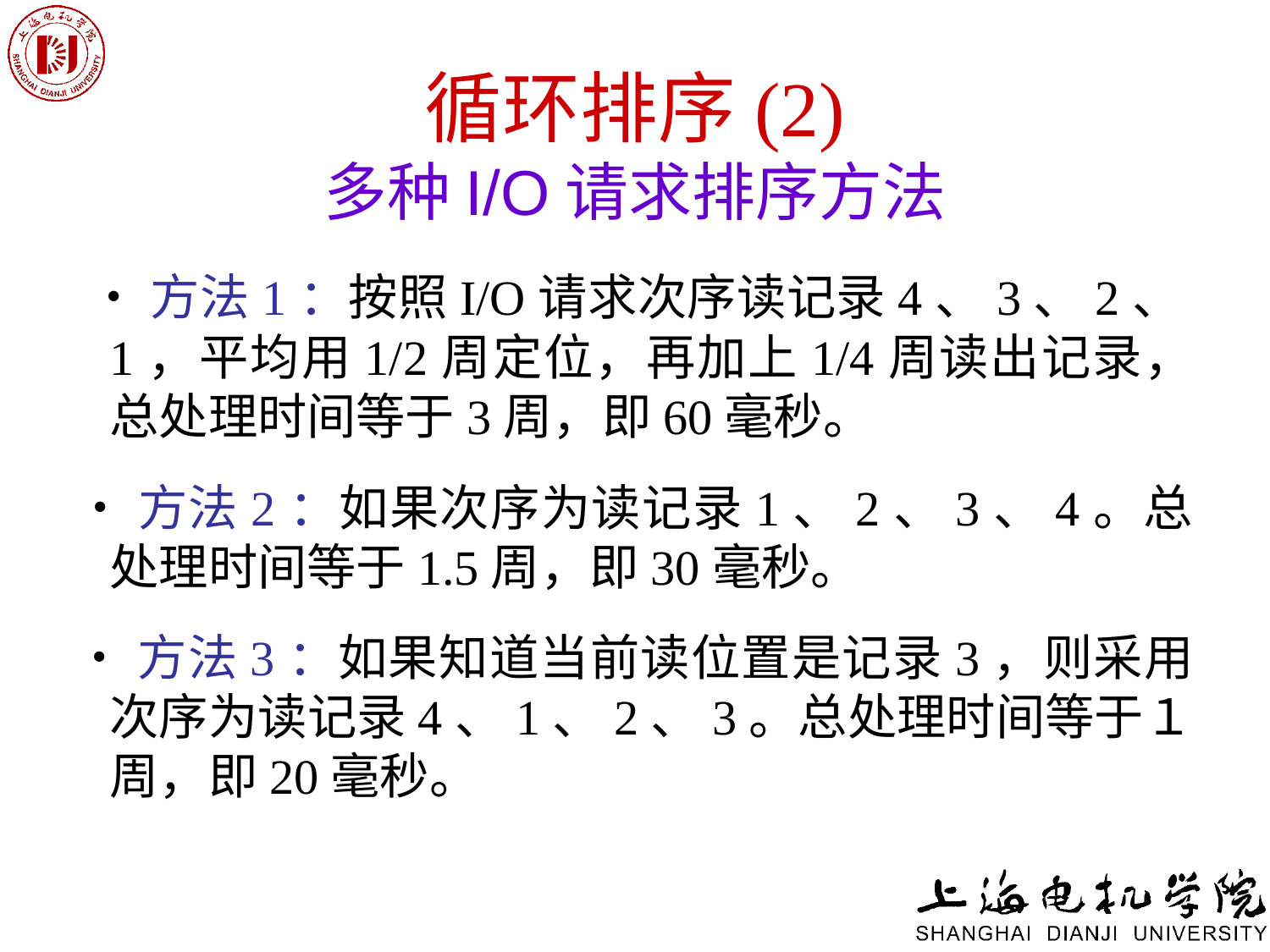

# 循环排序(2) 多种I/O请求排序方法
  •方法1：按照I/O请求次序读记录4、3、2、1，平均用1/2周定位，再加上1/4周读出记录，总处理时间等于3周，即60毫秒。
 •方法2：如果次序为读记录1、2、3、4。总处理时间等于1.5周，即30毫秒。
 •方法3：如果知道当前读位置是记录3，则采用次序为读记录4、1、2、3。总处理时间等于１周，即20毫秒。